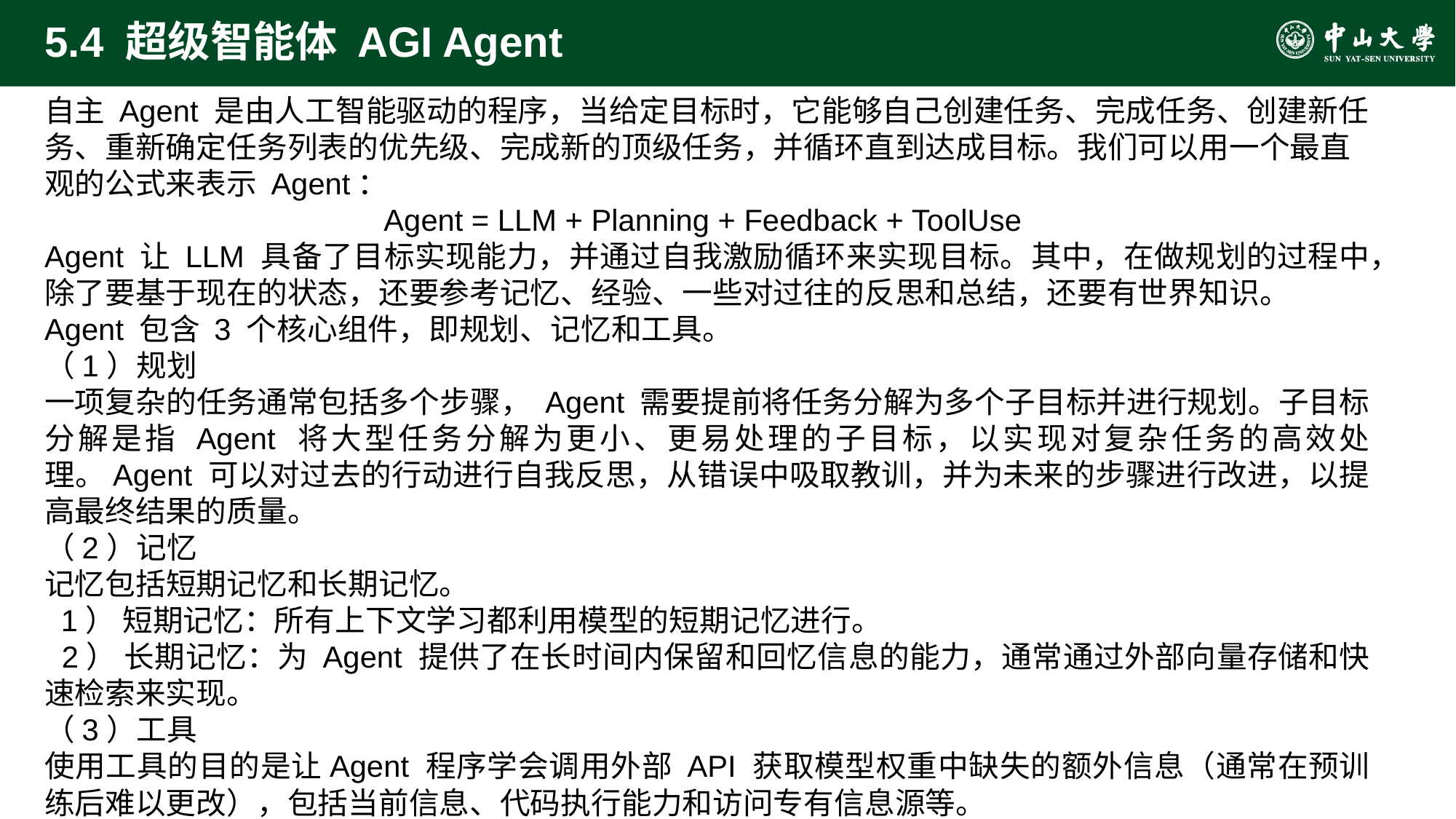

# 5.4 超级智能体 AGI Agent
自主 Agent 是由人工智能驱动的程序，当给定目标时，它能够自己创建任务、完成任务、创建新任务、重新确定任务列表的优先级、完成新的顶级任务，并循环直到达成目标。我们可以用一个最直观的公式来表示 Agent：
Agent = LLM + Planning + Feedback + ToolUse
Agent 让 LLM 具备了目标实现能力，并通过自我激励循环来实现目标。其中，在做规划的过程中，除了要基于现在的状态，还要参考记忆、经验、一些对过往的反思和总结，还要有世界知识。
Agent 包含 3 个核心组件，即规划、记忆和工具。
（1）规划
一项复杂的任务通常包括多个步骤， Agent 需要提前将任务分解为多个子目标并进行规划。子目标分解是指 Agent 将大型任务分解为更小、更易处理的子目标，以实现对复杂任务的高效处理。Agent 可以对过去的行动进行自我反思，从错误中吸取教训，并为未来的步骤进行改进，以提高最终结果的质量。
（2）记忆
记忆包括短期记忆和长期记忆。
  1） 短期记忆：所有上下文学习都利用模型的短期记忆进行。
  2） 长期记忆：为 Agent 提供了在长时间内保留和回忆信息的能力，通常通过外部向量存储和快速检索来实现。
（3）工具
使用工具的目的是让Agent 程序学会调用外部 API 获取模型权重中缺失的额外信息（通常在预训练后难以更改），包括当前信息、代码执行能力和访问专有信息源等。